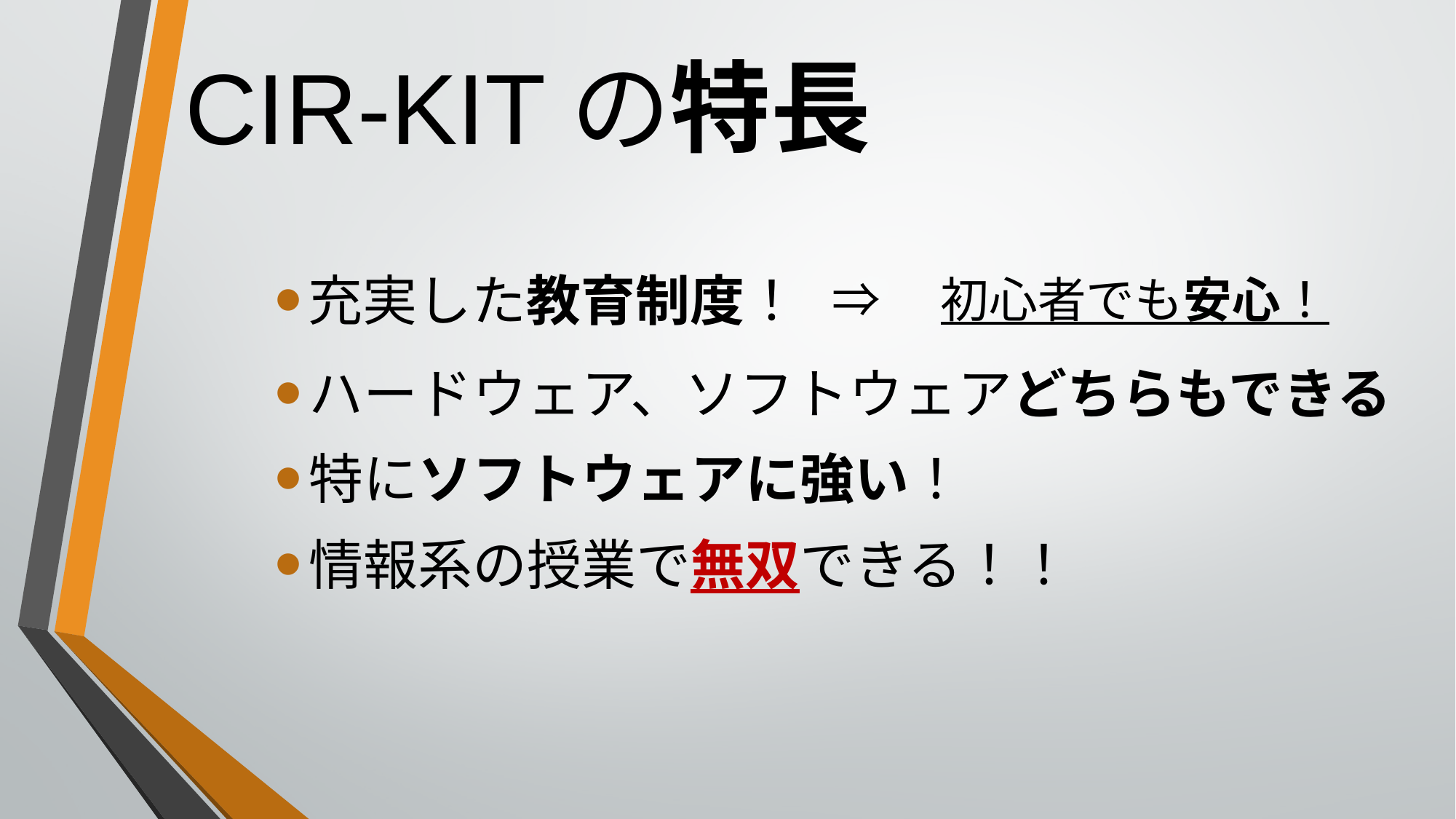

# CIR-KITの特長
充実した教育制度！
⇒　初心者でも安心！
ハードウェア、ソフトウェアどちらもできる
特にソフトウェアに強い！
情報系の授業で無双できる！！